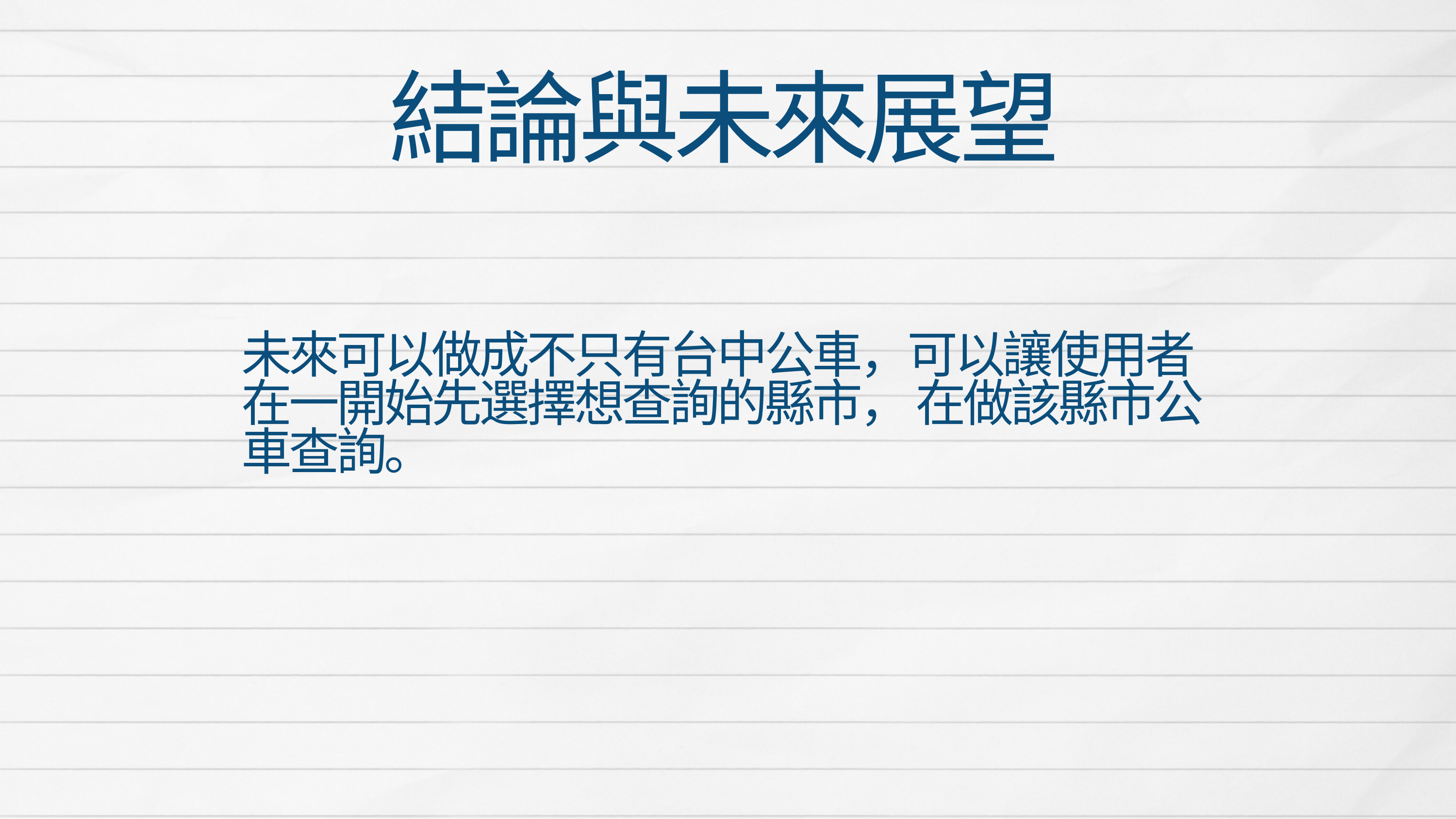

結論與未來展望
未來可以做成不只有台中公車，可以讓使用者在一開始先選擇想查詢的縣市， 在做該縣市公車查詢。